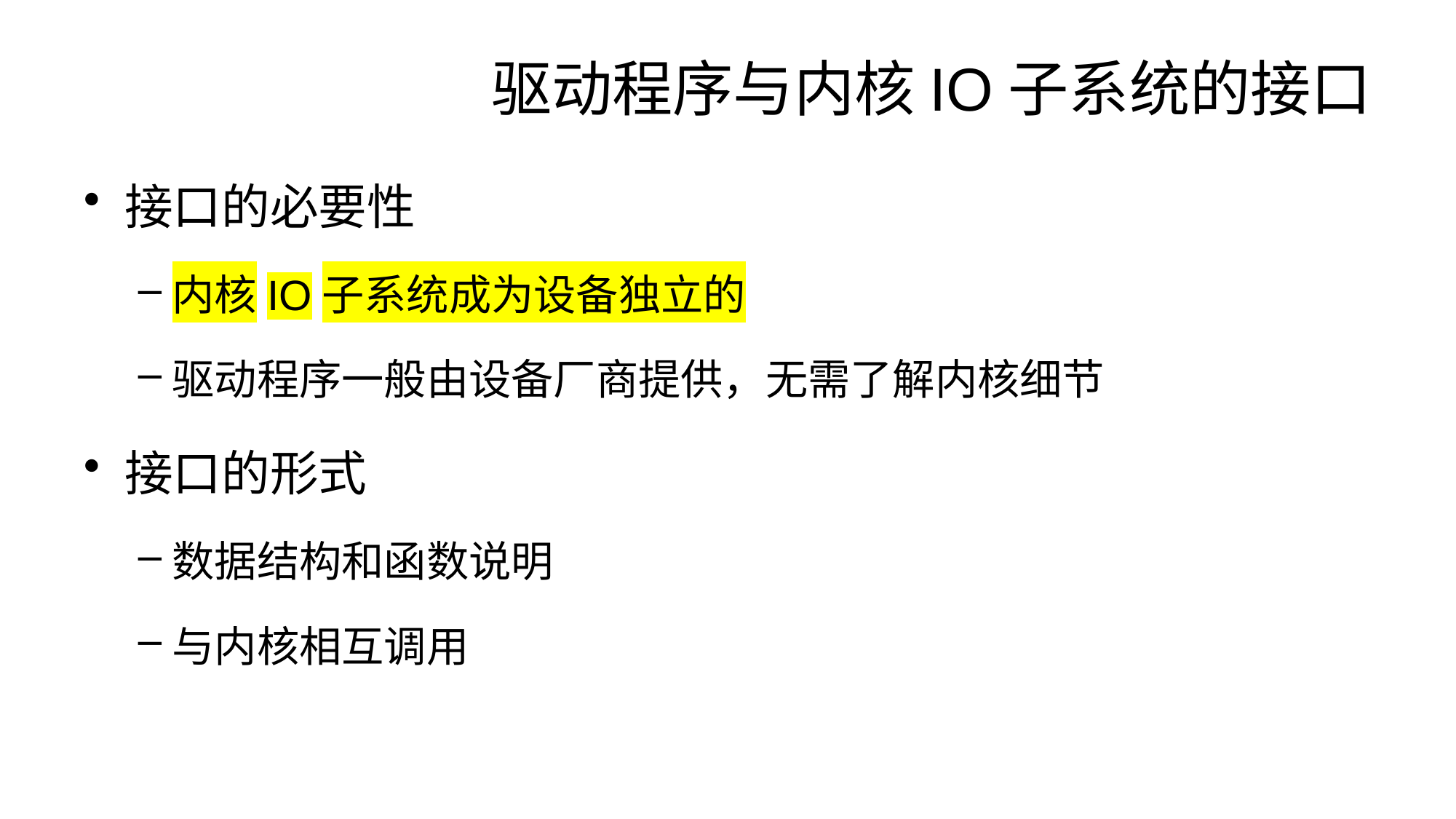

# 驱动程序与内核IO子系统的接口
接口的必要性
内核IO子系统成为设备独立的
驱动程序一般由设备厂商提供，无需了解内核细节
接口的形式
数据结构和函数说明
与内核相互调用